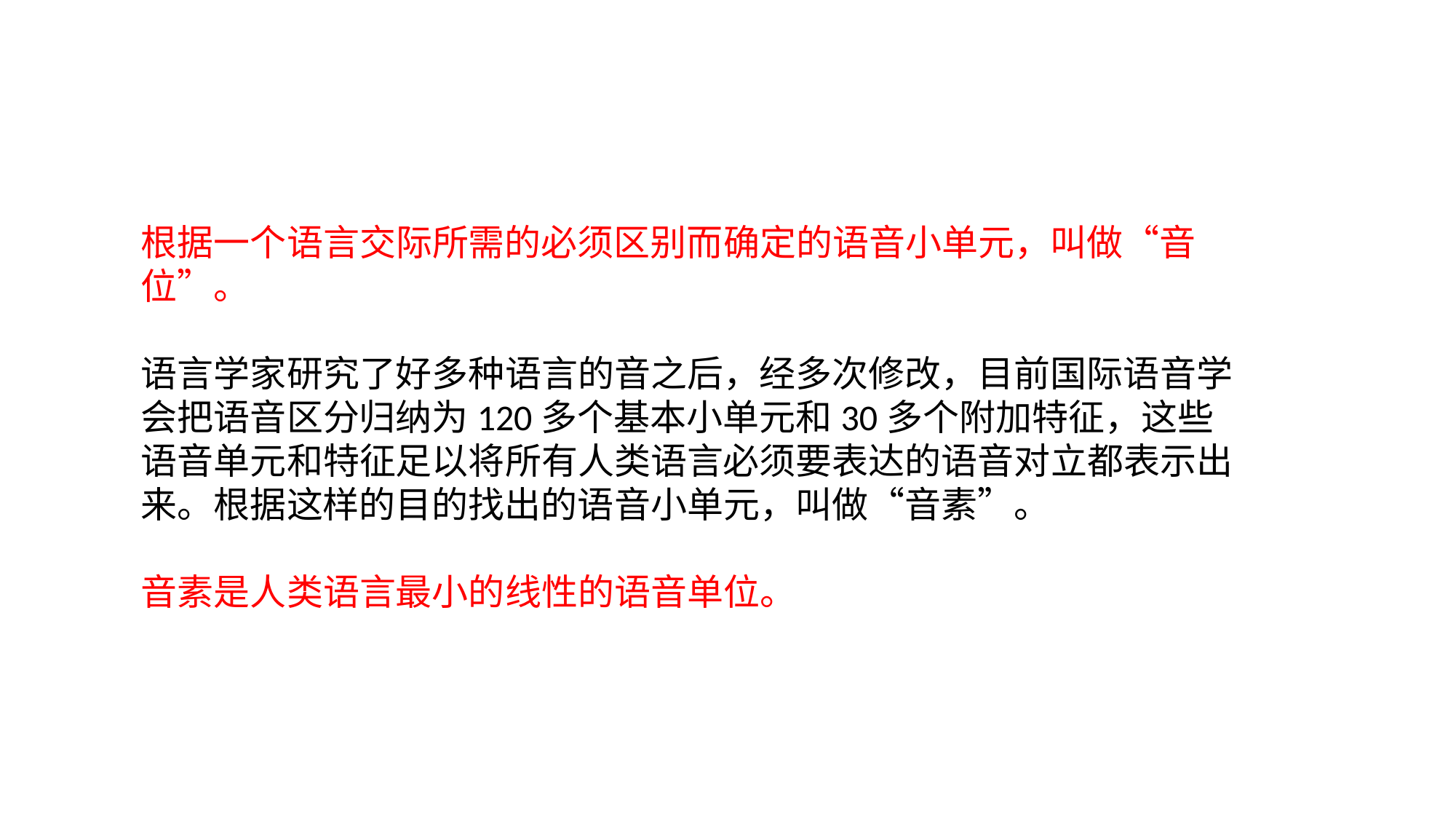

#
根据一个语言交际所需的必须区别而确定的语音小单元，叫做“音位”。

语言学家研究了好多种语言的音之后，经多次修改，目前国际语音学会把语音区分归纳为120多个基本小单元和30多个附加特征，这些语音单元和特征足以将所有人类语言必须要表达的语音对立都表示出来。根据这样的目的找出的语音小单元，叫做“音素”。

音素是人类语言最小的线性的语音单位。